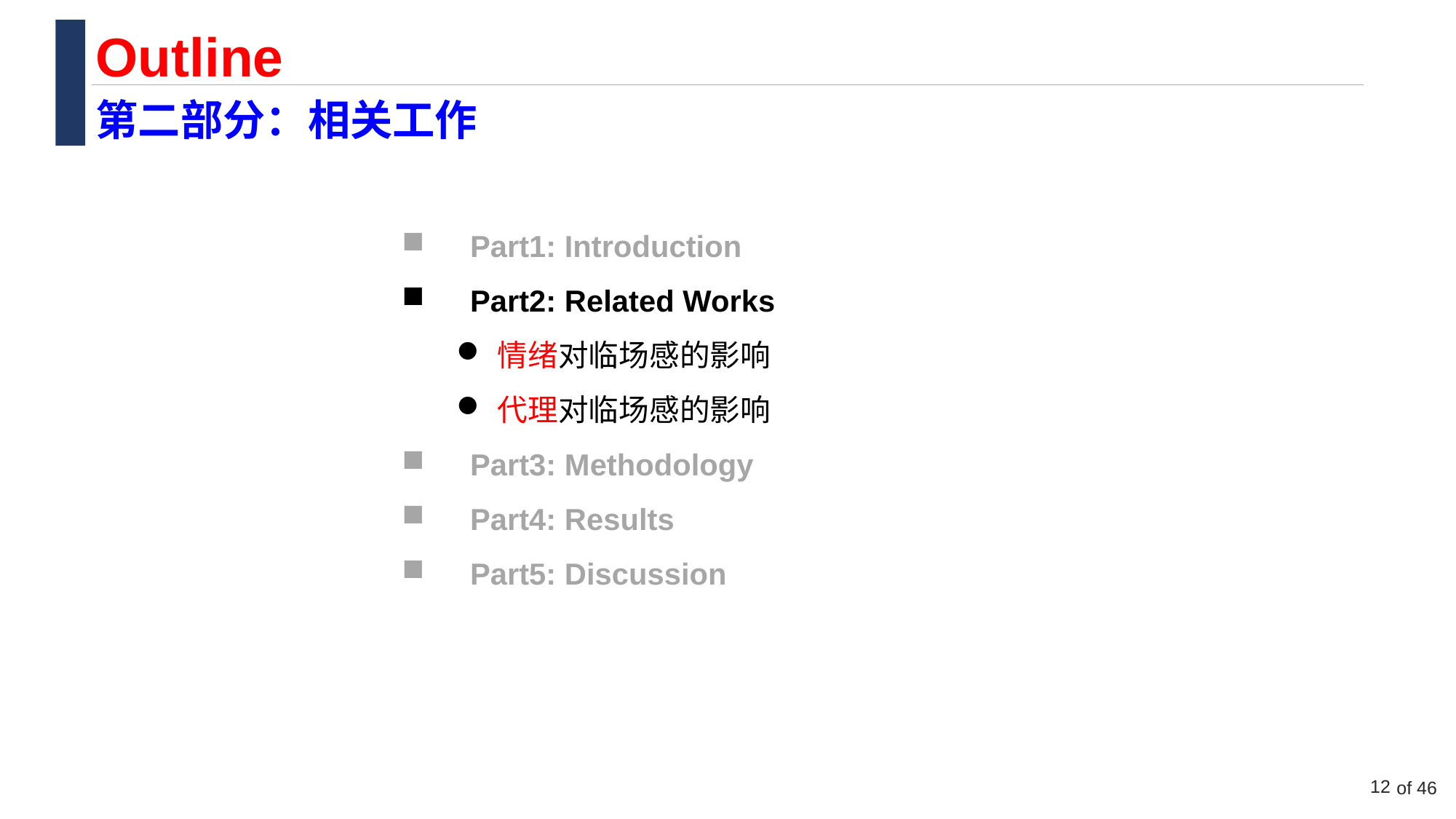

Outline
第二部分：相关工作
Part1: Introduction
Part2: Related Works
情绪对临场感的影响
代理对临场感的影响
Part3: Methodology
Part4: Results
Part5: Discussion
12